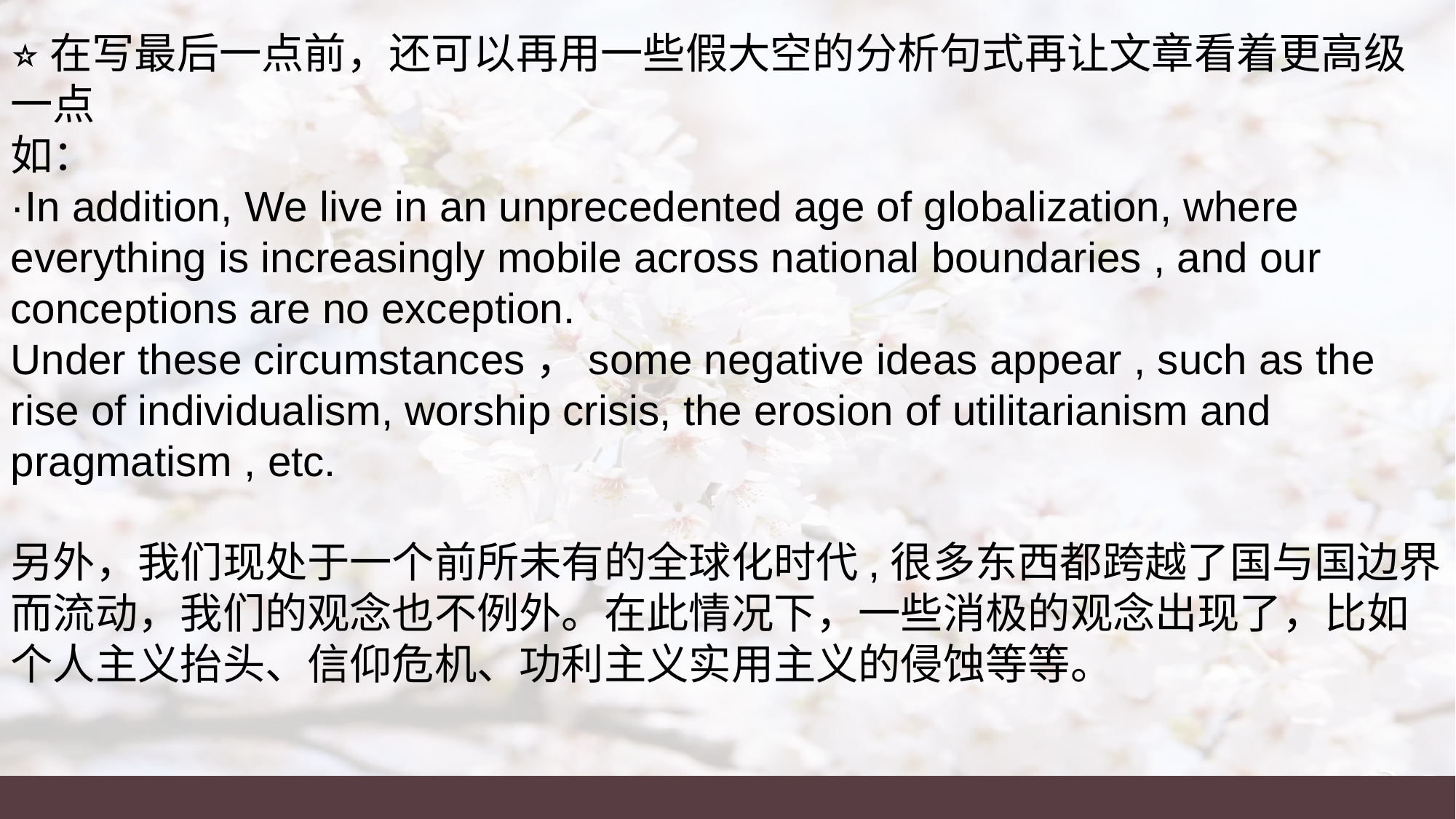

⭐在写最后一点前，还可以再用一些假大空的分析句式再让文章看着更高级一点
如：
·In addition, We live in an unprecedented age of globalization, where everything is increasingly mobile across national boundaries , and our conceptions are no exception.
Under these circumstances，some negative ideas appear , such as the rise of individualism, worship crisis, the erosion of utilitarianism and pragmatism , etc.

另外，我们现处于一个前所未有的全球化时代,很多东西都跨越了国与国边界而流动，我们的观念也不例外。在此情况下，一些消极的观念出现了，比如个人主义抬头、信仰危机、功利主义实用主义的侵蚀等等。